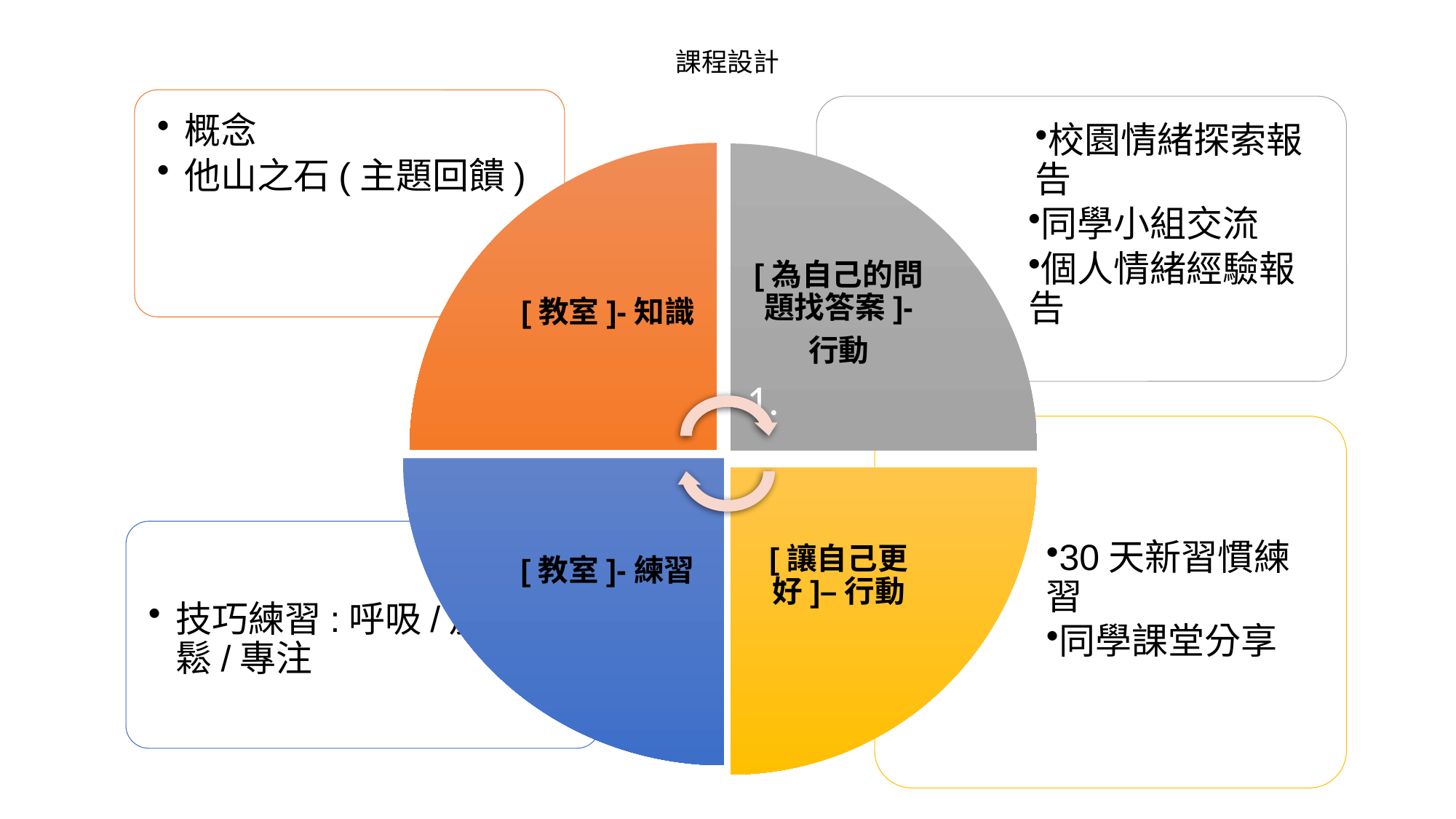

# 課程設計
30天新習慣練習
同學課堂分享

技巧練習:呼吸/放鬆/專注
校園情緒探索報告
同學小組交流
個人情緒經驗報告

概念
他山之石(主題回饋)
[教室]-知識

[為自己的問題找答案]-
行動
1.
[讓自己更好]–行動

[教室]-練習